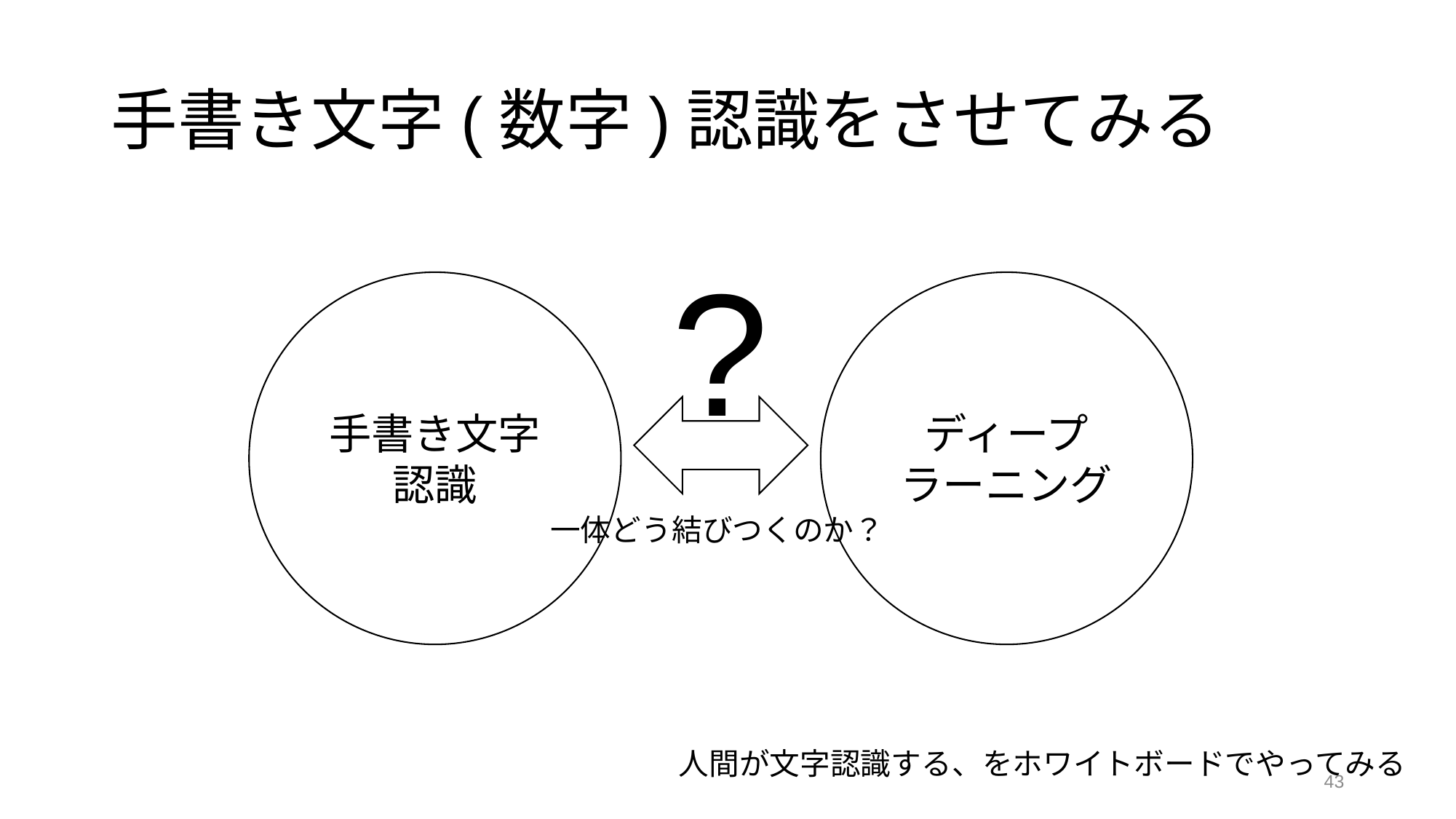

# 手書き文字(数字)認識をさせてみる
?
手書き文字認識
ディープラーニング

一体どう結びつくのか？
人間が文字認識する、をホワイトボードでやってみる
43